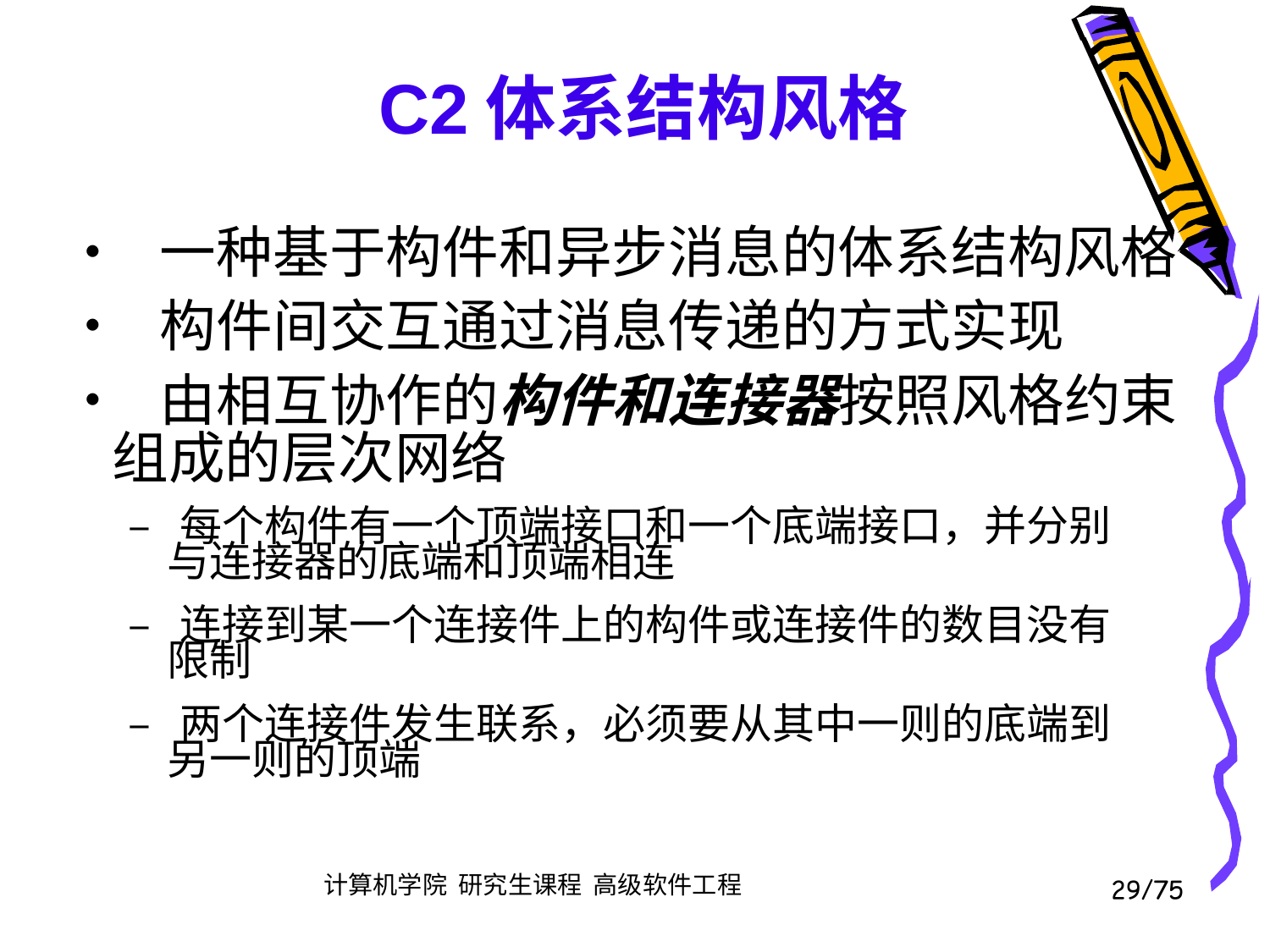

C2体系结构风格

•  一种基于构件和异步消息的体系结构风格
•  构件间交互通过消息传递的方式实现
•  由相互协作的构件和连接器按照风格约束
	组成的层次网络
		–  每个构件有一个顶端接口和一个底端接口，并分别
			与连接器的底端和顶端相连
		–  连接到某一个连接件上的构件或连接件的数目没有
			限制
		–  两个连接件发生联系，必须要从其中一则的底端到
			另一则的顶端

29/75
计算机学院  研究生课程  高级软件工程